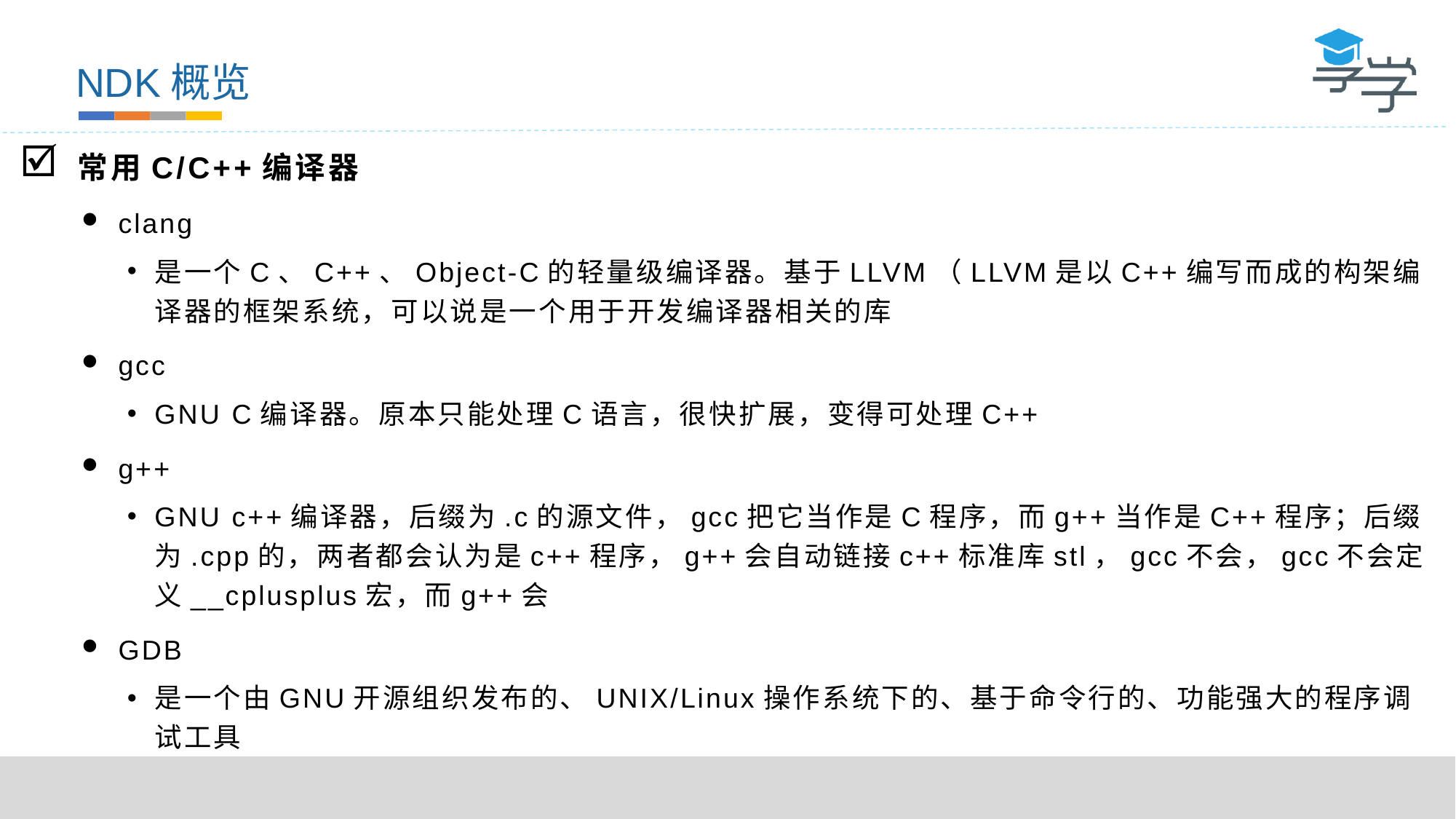

NDK概览

常用C/C++编译器
clang
是一个C、C++、Object-C的轻量级编译器。基于LLVM（LLVM是以C++编写而成的构架编译器的框架系统，可以说是一个用于开发编译器相关的库
gcc
GNU C编译器。原本只能处理C语言，很快扩展，变得可处理C++
g++
GNU c++编译器，后缀为.c的源文件，gcc把它当作是C程序，而g++当作是C++程序；后缀为.cpp的，两者都会认为是c++程序，g++会自动链接c++标准库stl，gcc不会，gcc不会定义__cplusplus宏，而g++会
GDB
是一个由GNU开源组织发布的、UNIX/Linux操作系统下的、基于命令行的、功能强大的程序调试工具